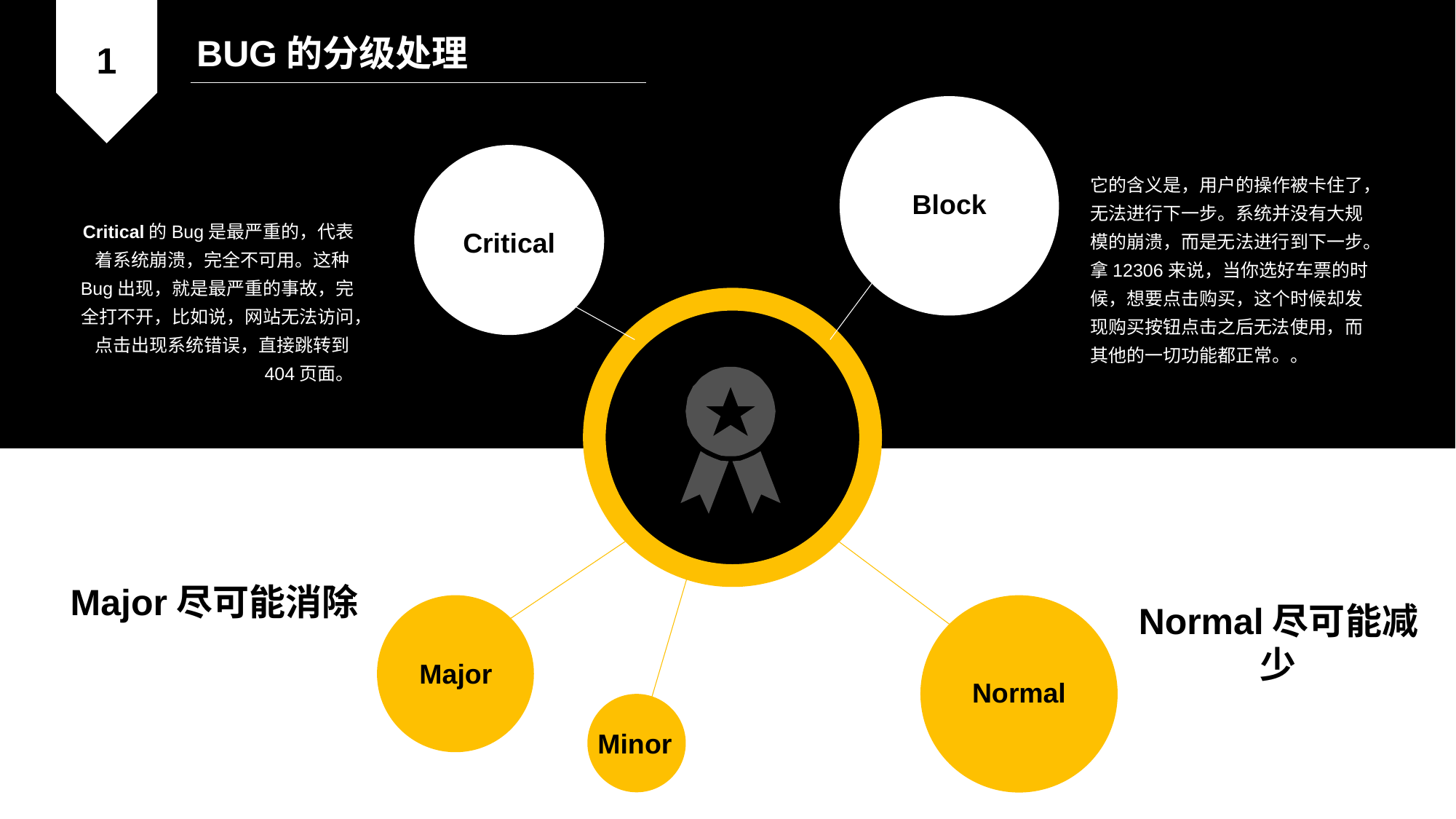

BUG的分级处理
1

Block

Critical
它的含义是，用户的操作被卡住了，无法进行下一步。系统并没有大规模的崩溃，而是无法进行到下一步。拿12306来说，当你选好车票的时候，想要点击购买，这个时候却发现购买按钮点击之后无法使用，而其他的一切功能都正常。。
Critical的Bug是最严重的，代表着系统崩溃，完全不可用。这种Bug出现，就是最严重的事故，完全打不开，比如说，网站无法访问，点击出现系统错误，直接跳转到404页面。

Major尽可能消除
Normal尽可能减少

Major

Normal

Minor